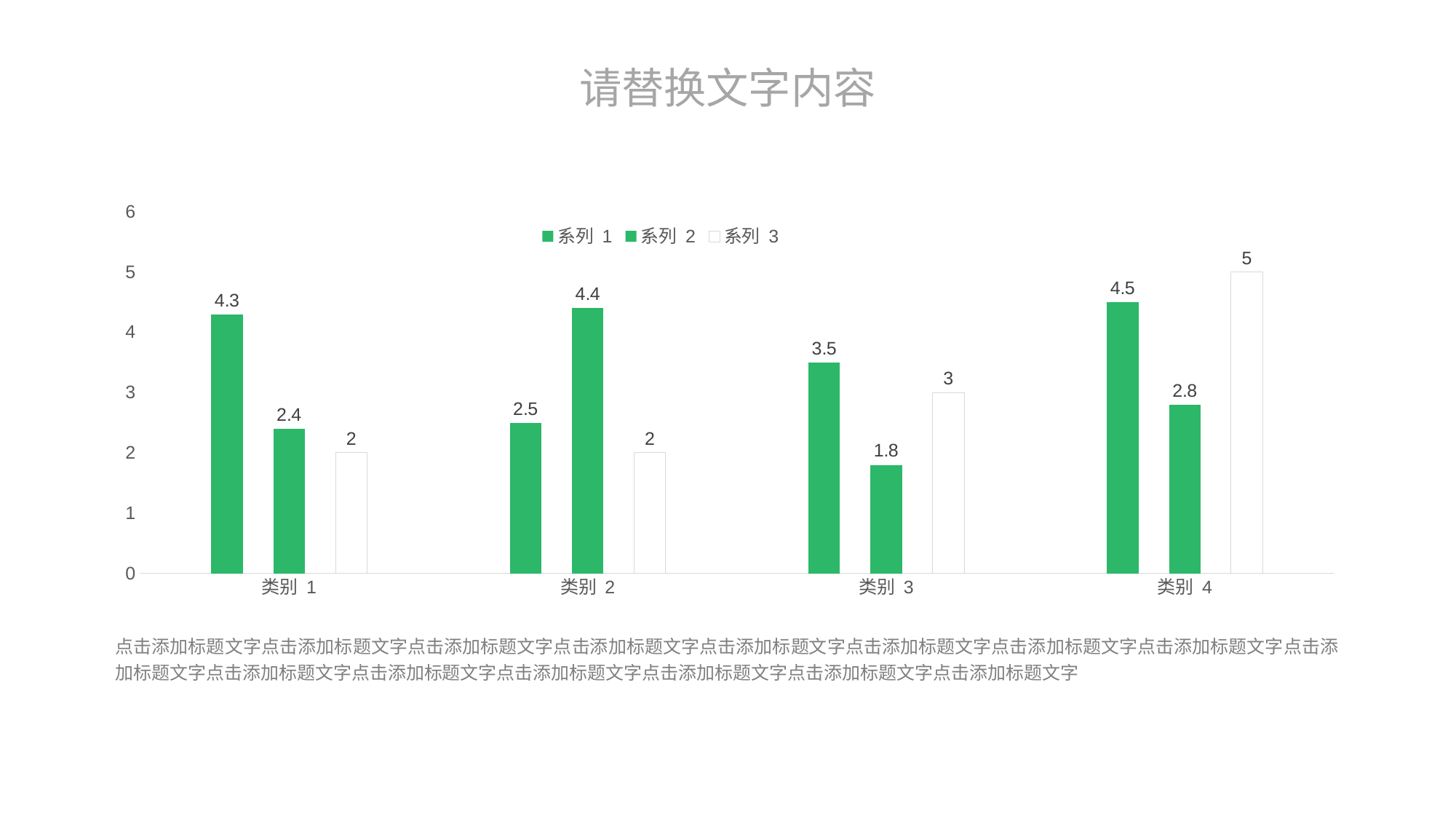

请替换文字内容

### Chart

| Category | 系列 1 | 系列 2 | 系列 3 |
|---|---|---|---|
| 类别 1 | 4.3 | 2.4 | 2.0 |
| 类别 2 | 2.5 | 4.4 | 2.0 |
| 类别 3 | 3.5 | 1.8 | 3.0 |
| 类别 4 | 4.5 | 2.8 | 5.0 |
点击添加标题文字点击添加标题文字点击添加标题文字点击添加标题文字点击添加标题文字点击添加标题文字点击添加标题文字点击添加标题文字点击添加标题文字点击添加标题文字点击添加标题文字点击添加标题文字点击添加标题文字点击添加标题文字点击添加标题文字